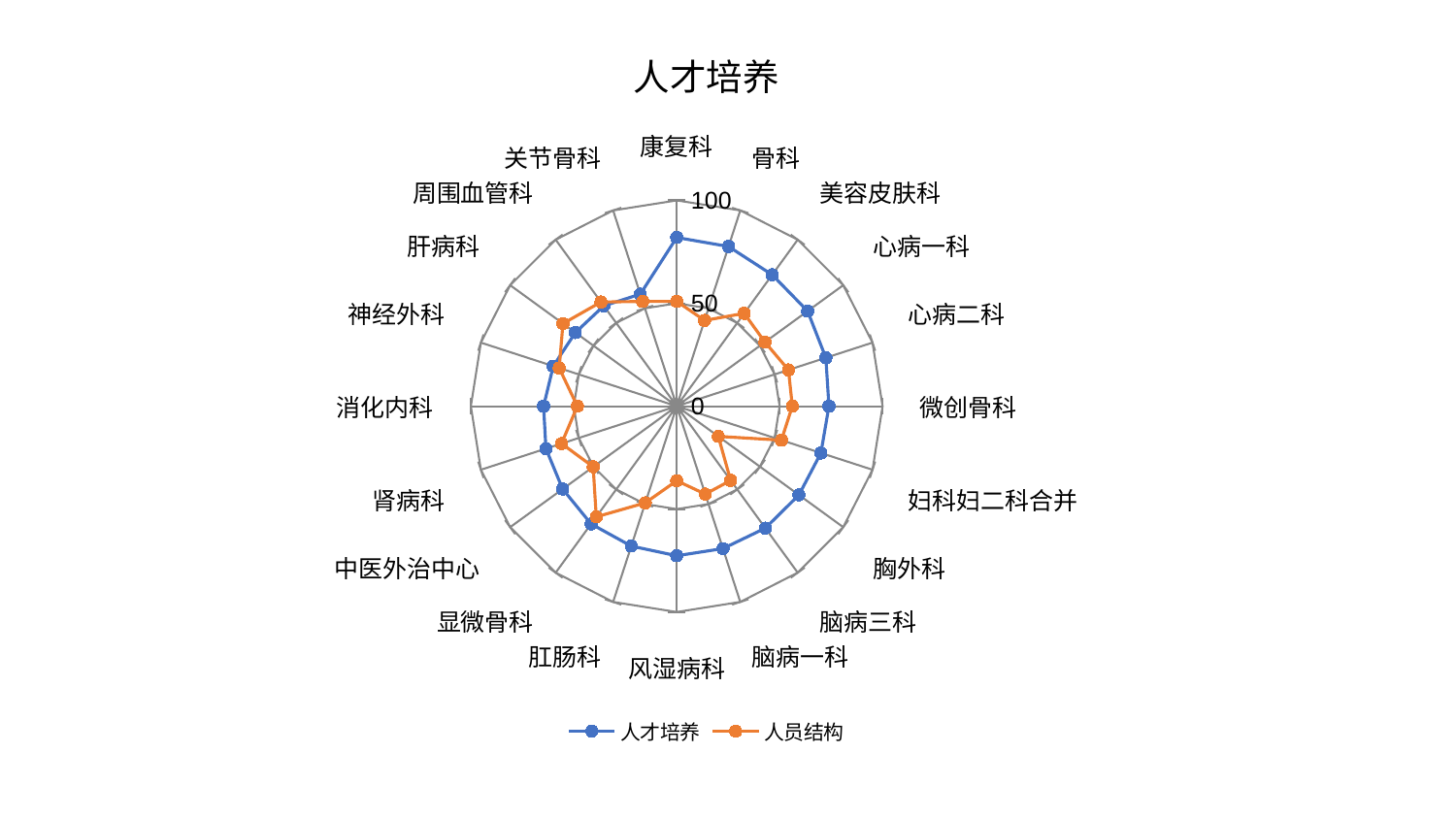

### Chart: 人才培养

| Category | 人才培养 | 人员结构 |
|---|---|---|
| 康复科 | 81.98122493544123 | 50.92584778016063 |
| 骨科 | 81.57927248730438 | 43.80776031470389 |
| 美容皮肤科 | 78.91558198952704 | 55.74994932843623 |
| 心病一科 | 78.61087831420814 | 52.99323156573826 |
| 心病二科 | 76.17493540472454 | 57.095205658650734 |
| 微创骨科 | 73.95547818902116 | 56.16133316482582 |
| 妇科妇二科合并 | 73.66017277969321 | 53.4923374770556 |
| 胸外科 | 73.37223967023482 | 24.998167439253614 |
| 脑病三科 | 73.25533003522007 | 44.61134905870847 |
| 脑病一科 | 72.76397602386255 | 44.92720516638095 |
| 风湿病科 | 72.66218479867273 | 36.22783732323835 |
| 肛肠科 | 71.45524904339607 | 49.39321871536002 |
| 显微骨科 | 70.72849095038119 | 66.46423626133927 |
| 中医外治中心 | 68.4873935675524 | 50.14760613779594 |
| 肾病科 | 66.77933182347907 | 58.820850749152655 |
| 消化内科 | 64.66063182285309 | 48.24833942583325 |
| 神经外科 | 63.02476391249099 | 60.01570766946215 |
| 肝病科 | 60.857633464770025 | 68.28777996117587 |
| 周围血管科 | 60.275552959770685 | 62.57437778200078 |
| 关节骨科 | 57.24171238771464 | 53.52444866789688 |
68